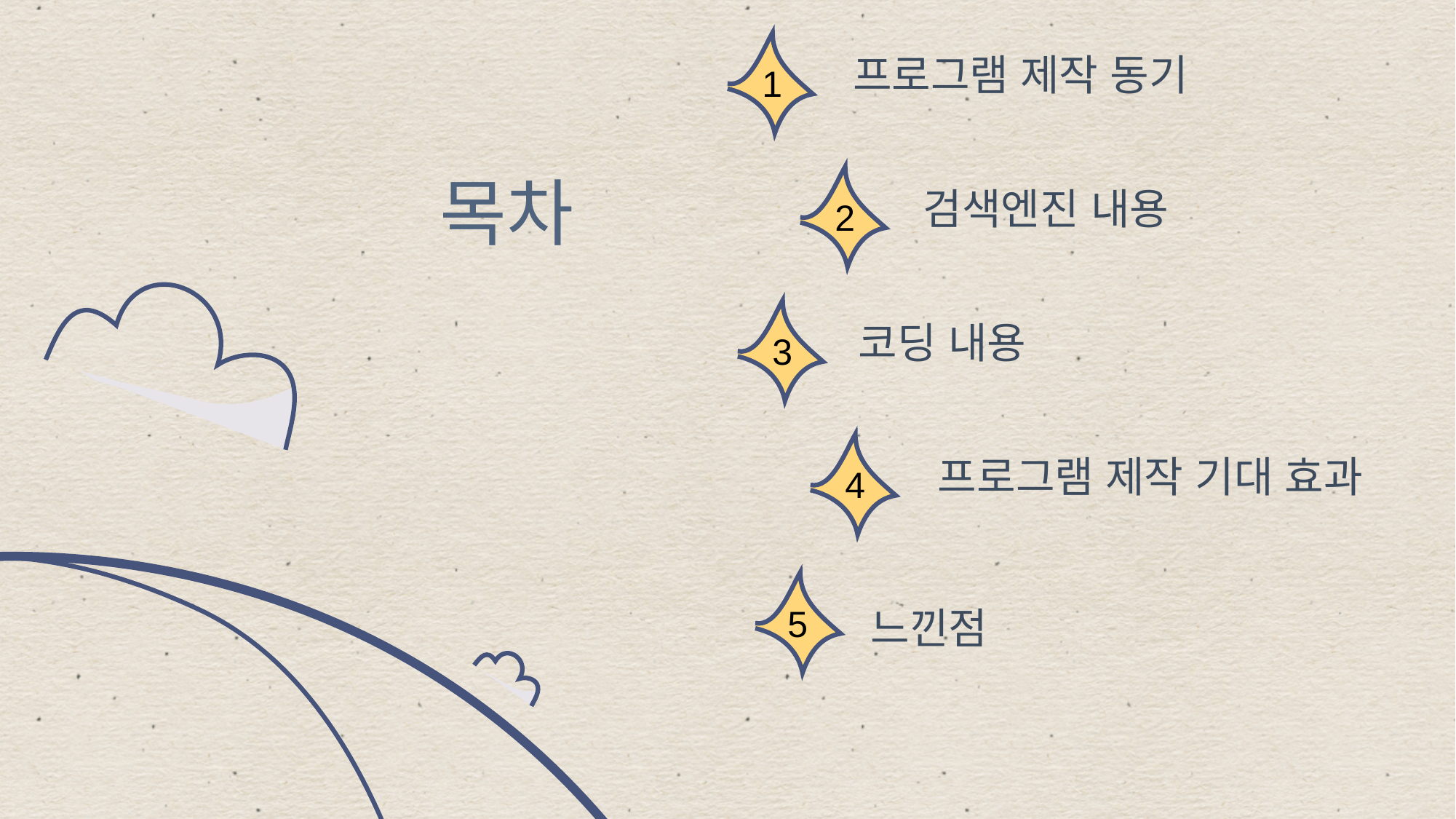

1
프로그램 제작 동기

2
검색엔진 내용

3
코딩 내용

4
프로그램 제작 기대 효과
목차

5
느낀점